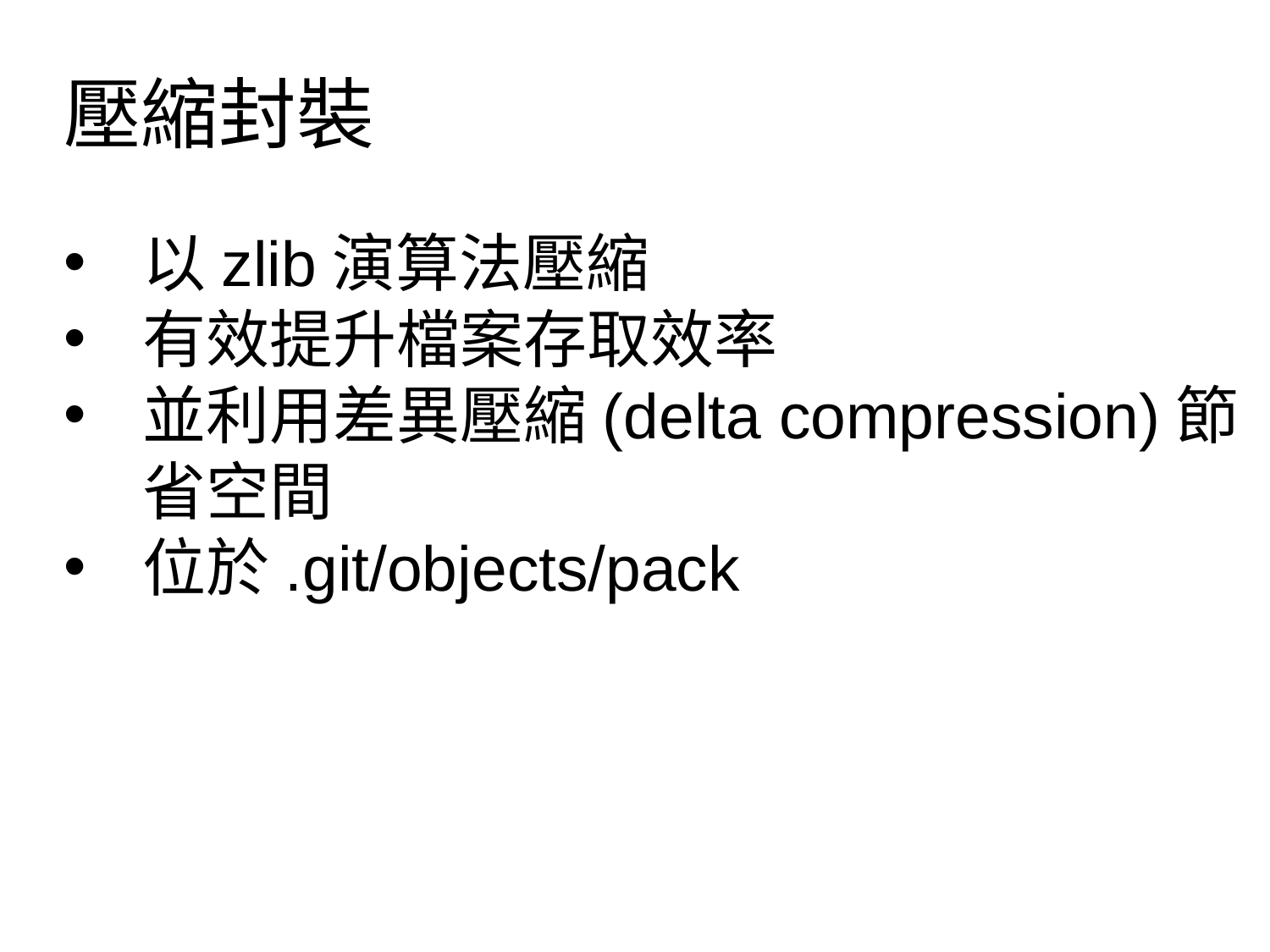

壓縮封裝
以zlib演算法壓縮
有效提升檔案存取效率
並利用差異壓縮(delta compression)節省空間
位於.git/objects/pack